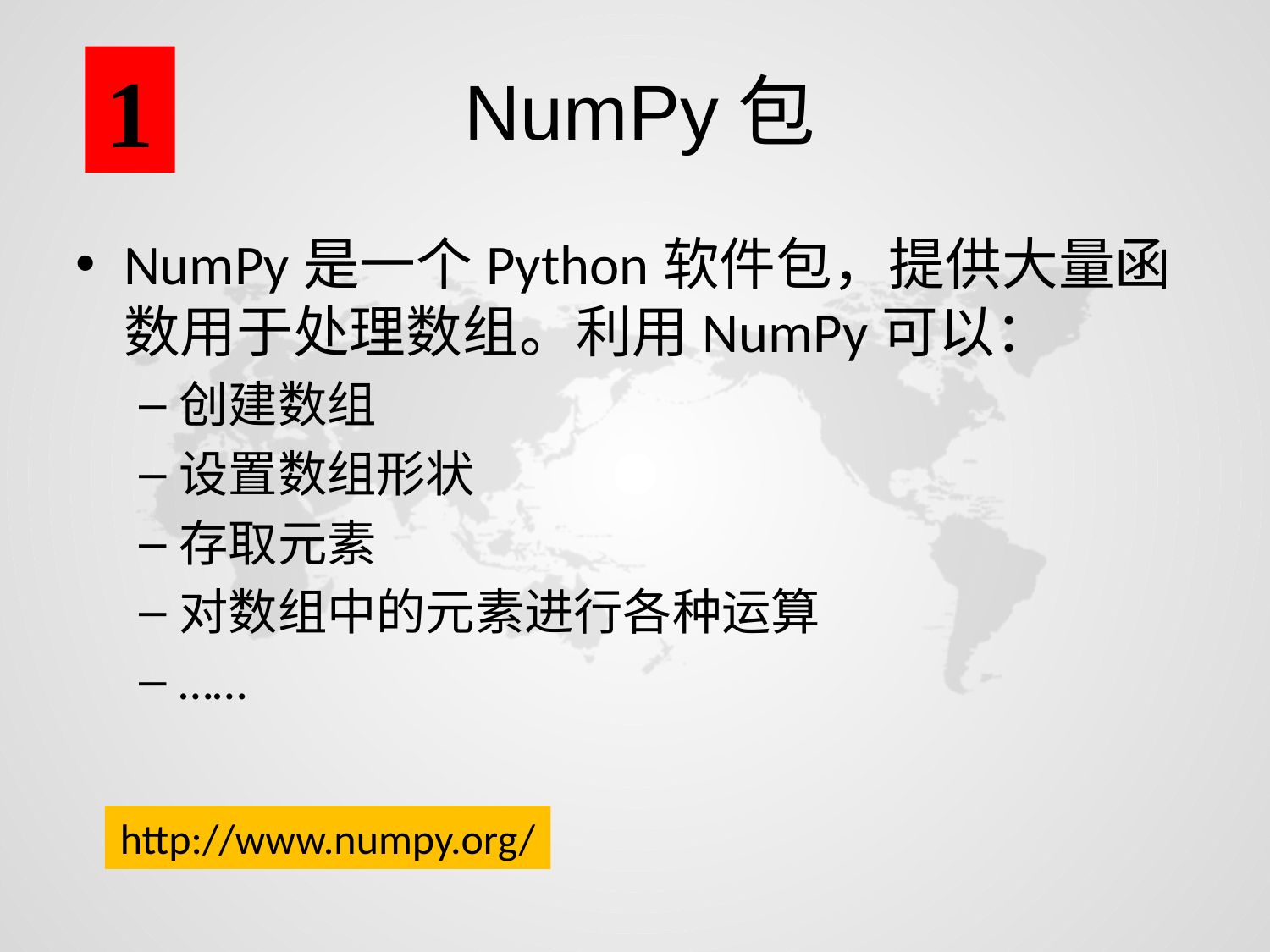

1
# NumPy包
NumPy是一个Python软件包，提供大量函数用于处理数组。利用NumPy可以：
创建数组
设置数组形状
存取元素
对数组中的元素进行各种运算
……

http://www.numpy.org/